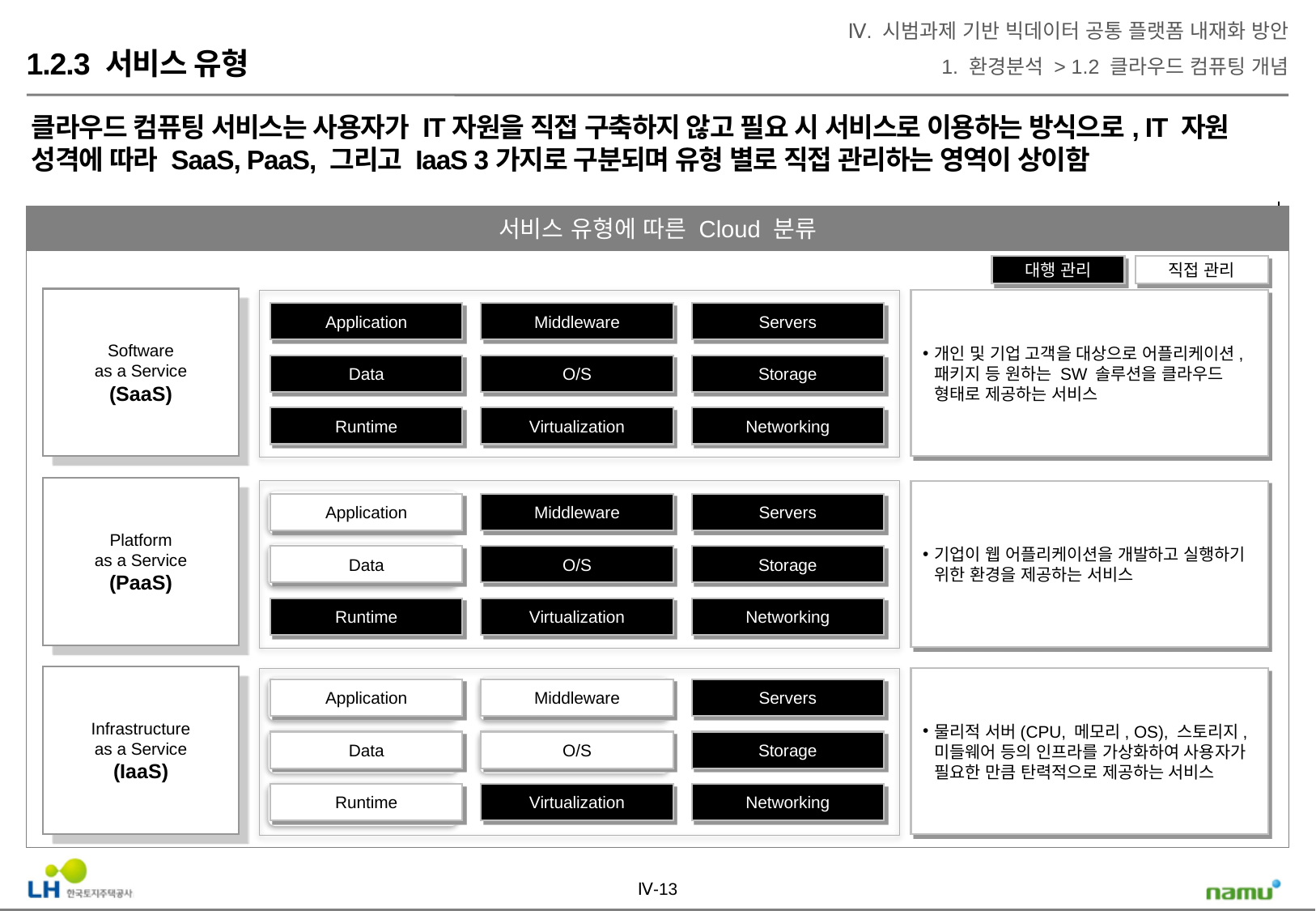

Ⅳ. 시범과제 기반 빅데이터 공통 플랫폼 내재화 방안
1. 환경분석 > 1.2 클라우드 컴퓨팅 개념
1.2.3 서비스 유형
클라우드 컴퓨팅 서비스는 사용자가 IT자원을 직접 구축하지 않고 필요 시 서비스로 이용하는 방식으로, IT 자원 성격에 따라 SaaS, PaaS, 그리고 IaaS 3가지로 구분되며 유형 별로 직접 관리하는 영역이 상이함
서비스 유형에 따른 Cloud 분류

대행 관리
직접 관리

Software
as a Service
(SaaS)
개인 및 기업 고객을 대상으로 어플리케이션, 패키지 등 원하는 SW 솔루션을 클라우드 형태로 제공하는 서비스
Application
Middleware
Servers
Data
O/S
Storage
Runtime
Virtualization
Networking
Platform
as a Service
(PaaS)

기업이 웹 어플리케이션을 개발하고 실행하기 위한 환경을 제공하는 서비스

Application
Middleware
Servers
Data
O/S
Storage
Runtime
Virtualization
Networking

Infrastructure
as a Service
(IaaS)
물리적 서버(CPU, 메모리, OS), 스토리지, 미들웨어 등의 인프라를 가상화하여 사용자가 필요한 만큼 탄력적으로 제공하는 서비스

Application
Middleware
Servers
Data
O/S
Storage
Runtime
Virtualization
Networking